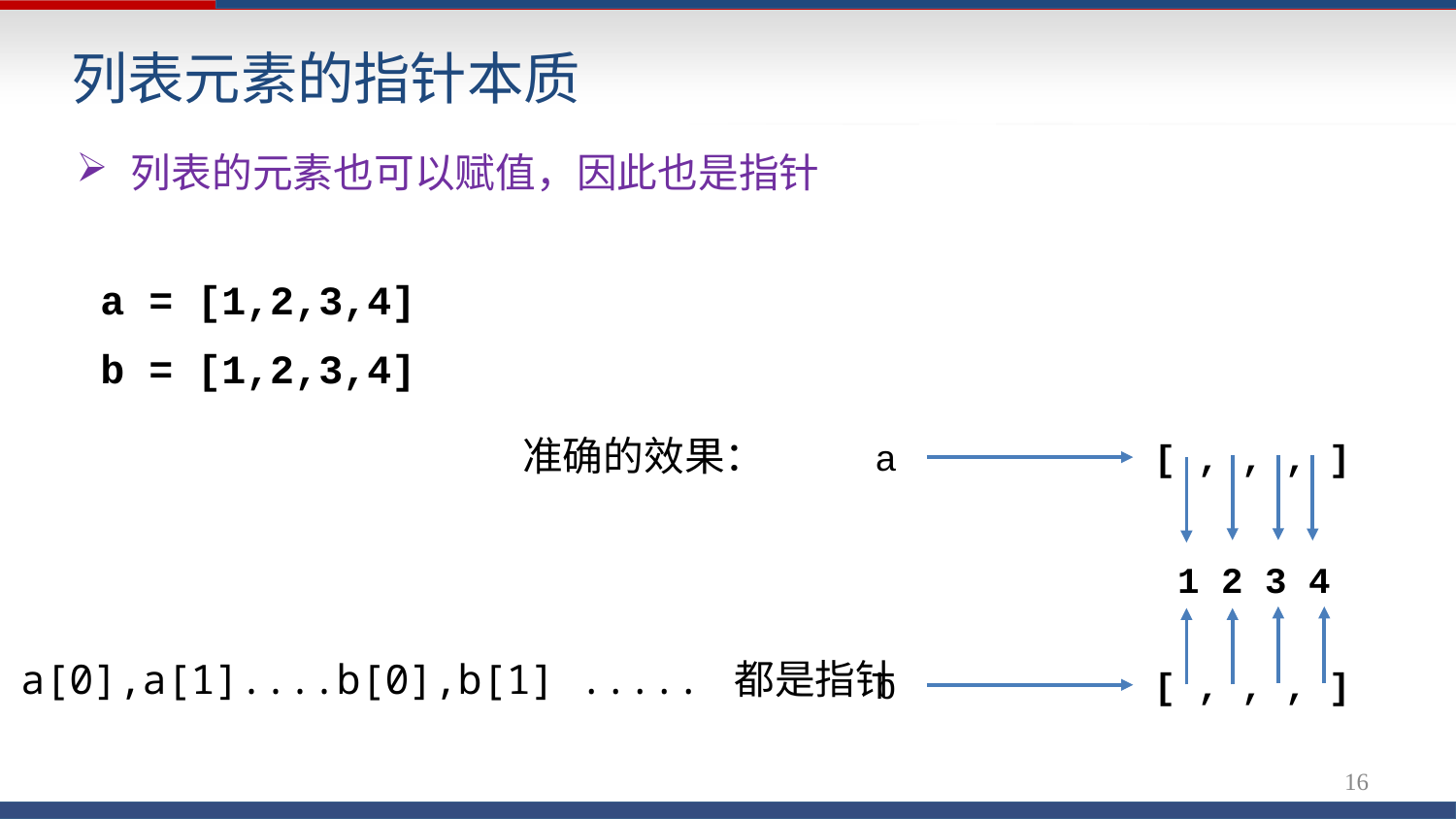

# 列表元素的指针本质
列表的元素也可以赋值，因此也是指针

a = [1,2,3,4]
b = [1,2,3,4]
准确的效果：
a
[ , , , ]
 1 2 3 4
a[0],a[1]....b[0],b[1] ..... 都是指针
b
[ , , , ]
16